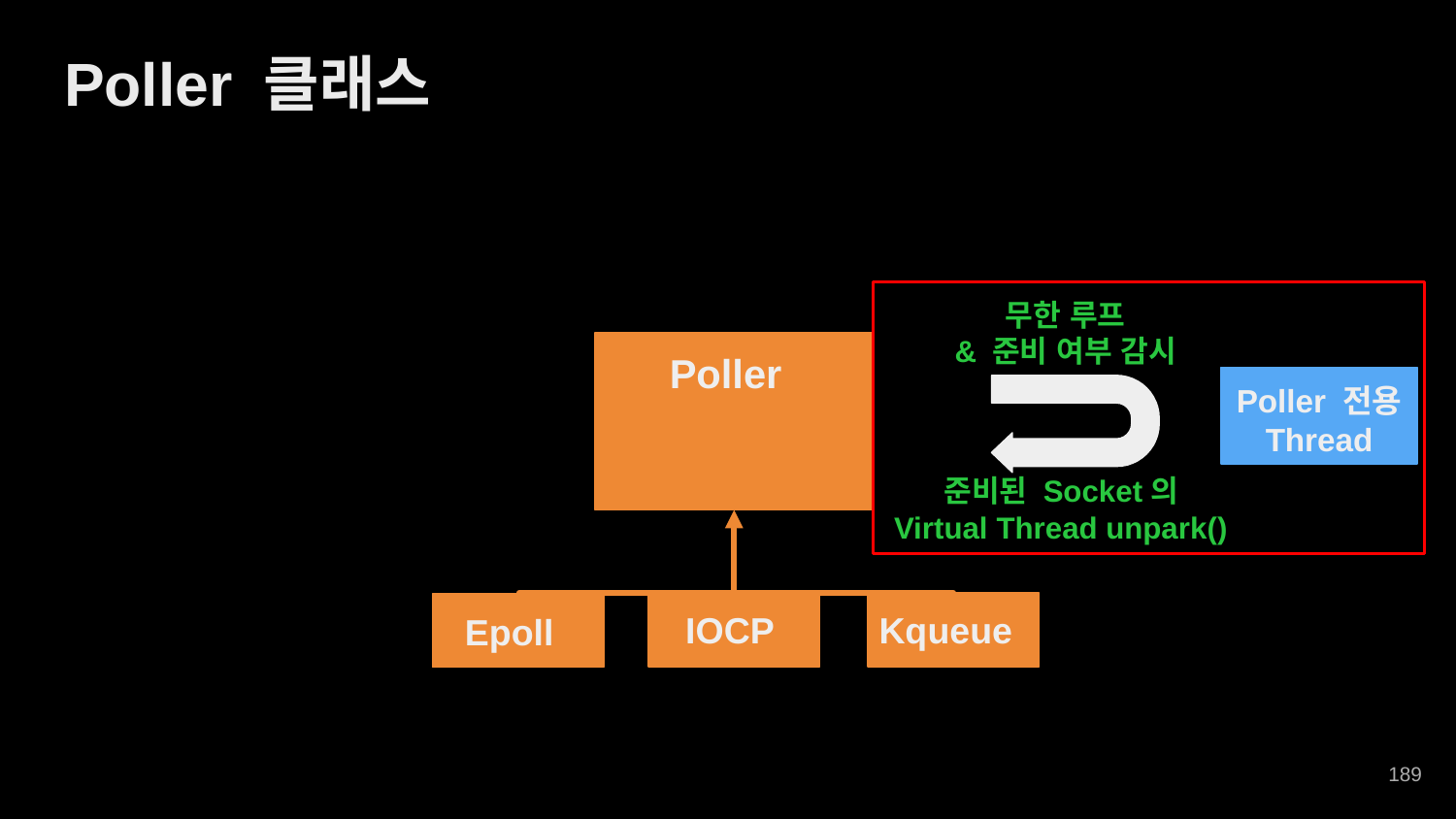

Poller 클래스

무한 루프
& 준비 여부 감시

Poller

Poller 전용 Thread

준비된 Socket의
Virtual Thread unpark()
IOCP

Kqueue

Epoll
189